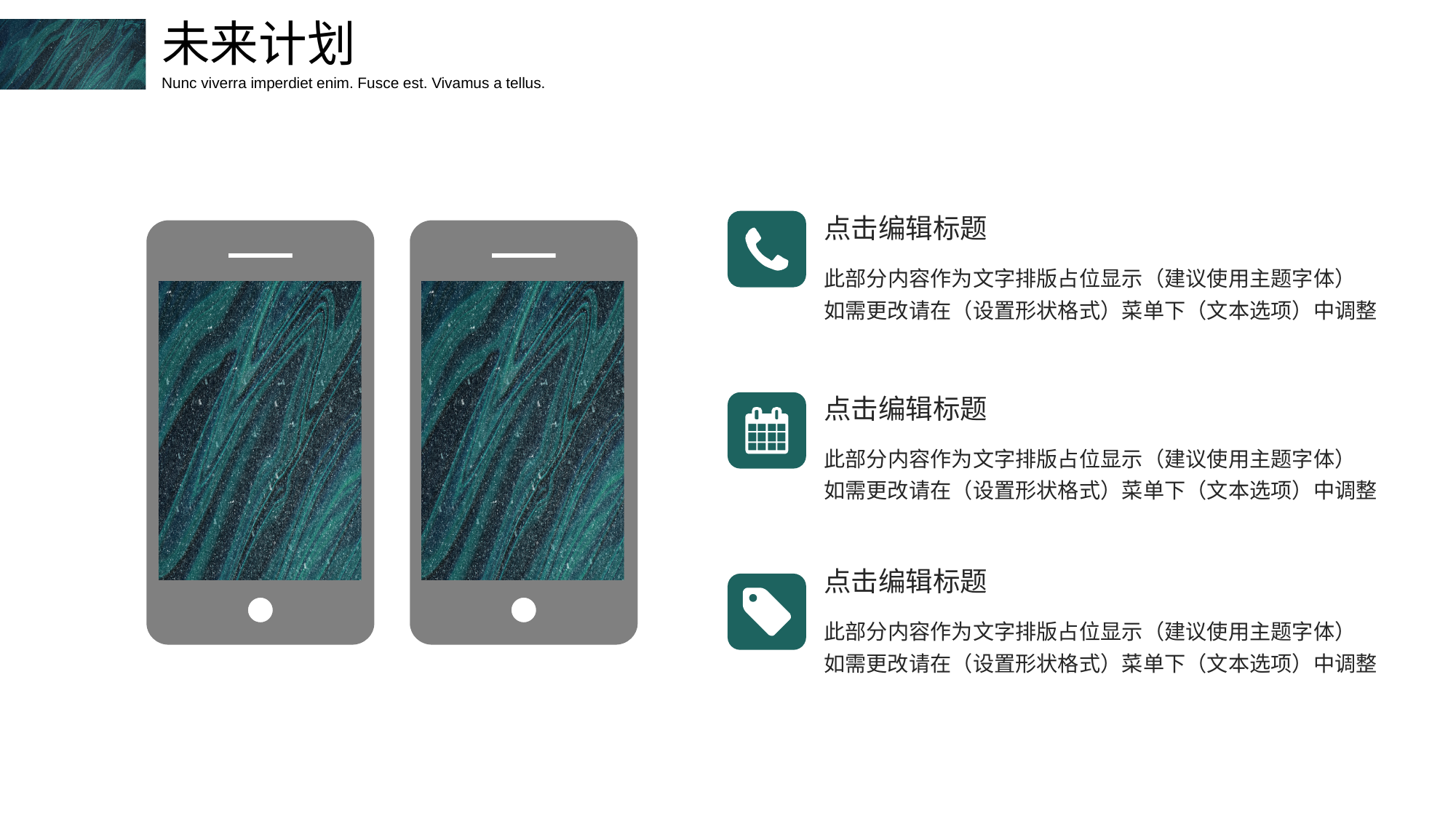

未来计划

Nunc viverra imperdiet enim. Fusce est. Vivamus a tellus.
点击编辑标题

此部分内容作为文字排版占位显示（建议使用主题字体）
如需更改请在（设置形状格式）菜单下（文本选项）中调整

点击编辑标题

此部分内容作为文字排版占位显示（建议使用主题字体）
如需更改请在（设置形状格式）菜单下（文本选项）中调整
点击编辑标题

此部分内容作为文字排版占位显示（建议使用主题字体）
如需更改请在（设置形状格式）菜单下（文本选项）中调整